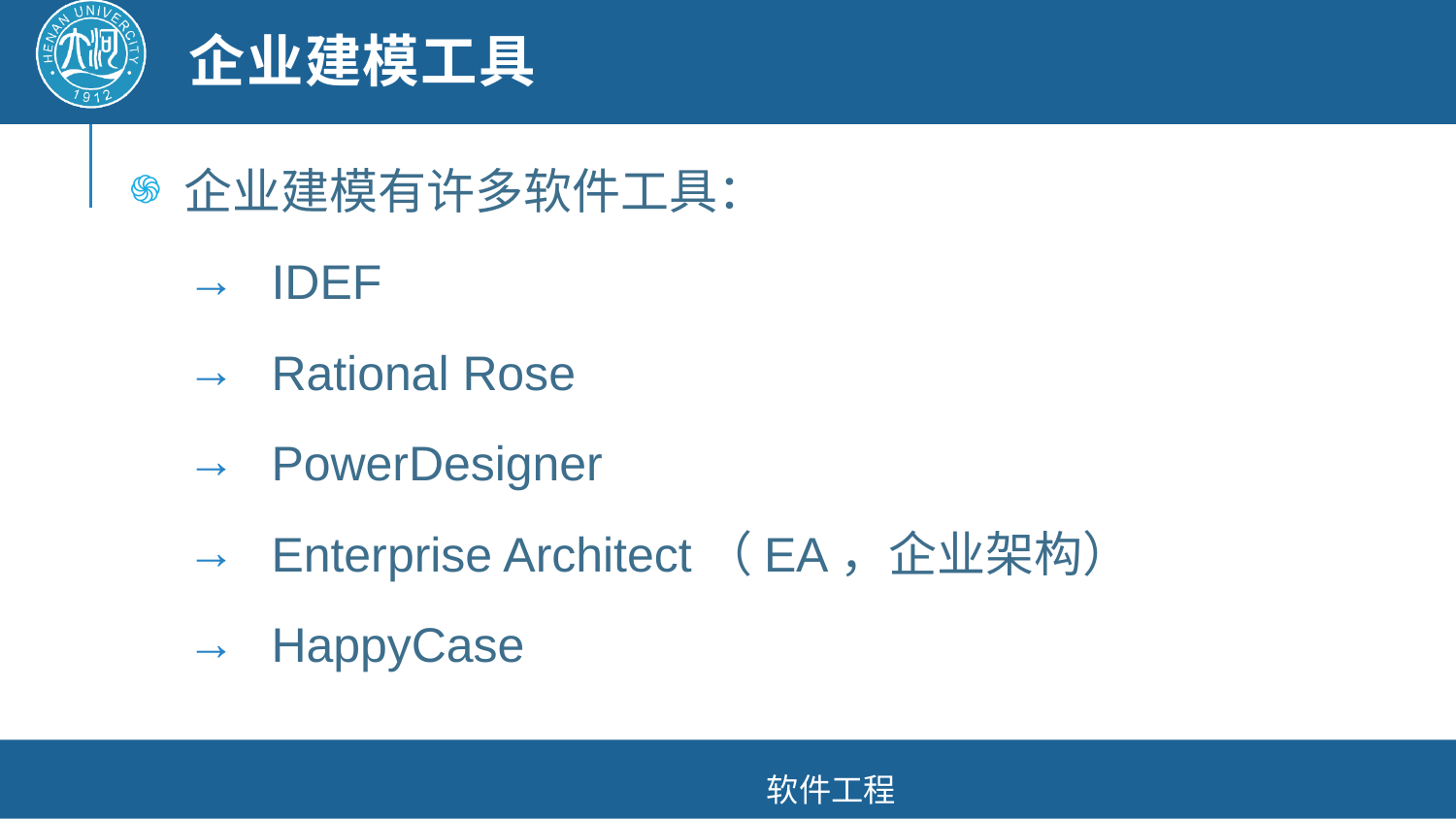

# 企业建模工具
企业建模有许多软件工具：
  IDEF
  Rational Rose
  PowerDesigner
  Enterprise Architect（EA，企业架构）
  HappyCase

软件工程
17